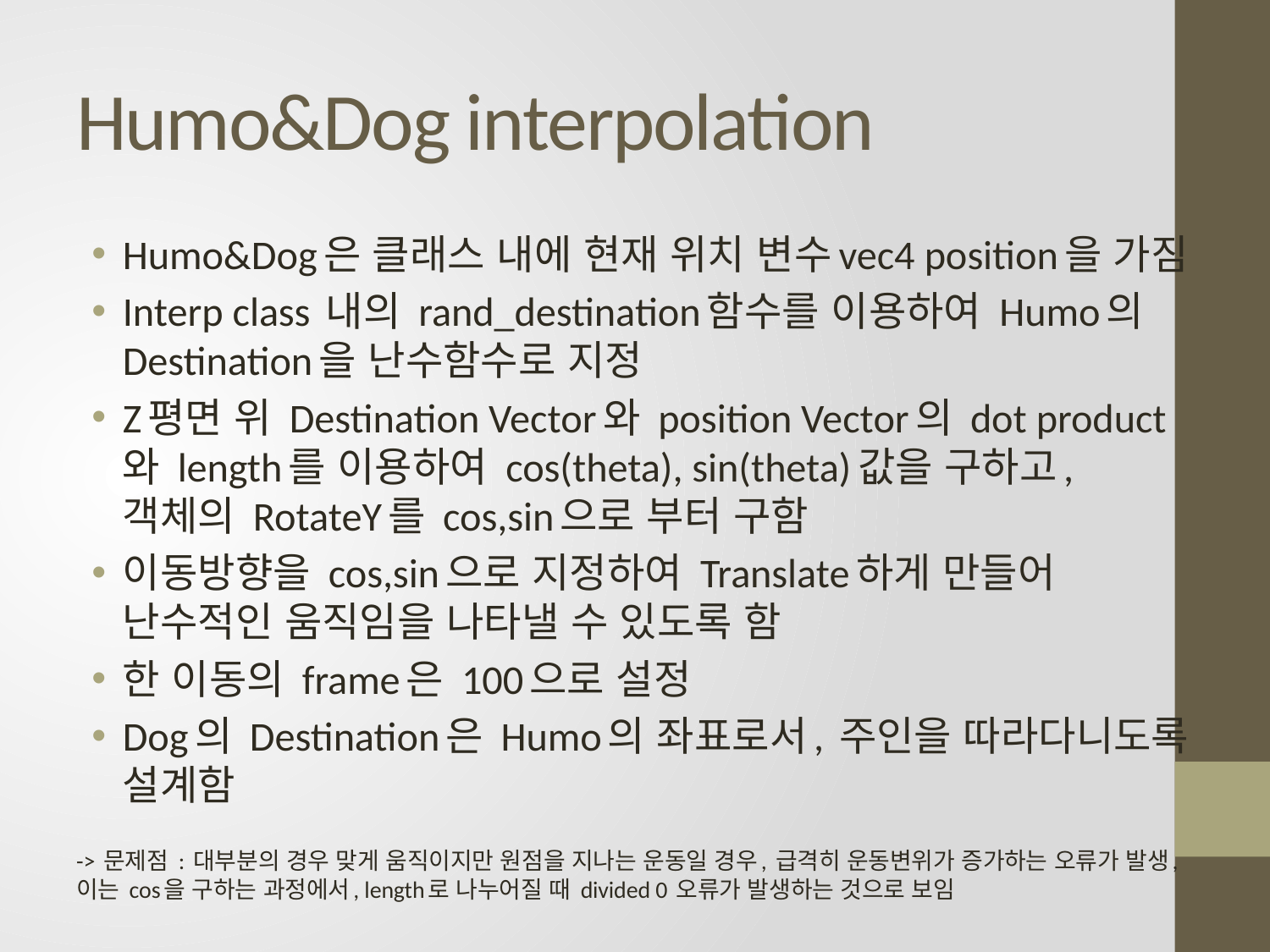

# Humo&Dog interpolation
Humo&Dog은 클래스 내에 현재 위치 변수vec4 position을 가짐
Interp class 내의 rand_destination함수를 이용하여 Humo의 Destination을 난수함수로 지정
Z평면 위 Destination Vector와 position Vector의 dot product와 length를 이용하여 cos(theta), sin(theta)값을 구하고, 객체의 RotateY를 cos,sin으로 부터 구함
이동방향을 cos,sin으로 지정하여 Translate하게 만들어 난수적인 움직임을 나타낼 수 있도록 함
한 이동의 frame은 100으로 설정
Dog의 Destination은 Humo의 좌표로서, 주인을 따라다니도록 설계함

-> 문제점 : 대부분의 경우 맞게 움직이지만 원점을 지나는 운동일 경우, 급격히 운동변위가 증가하는 오류가 발생, 이는 cos을 구하는 과정에서, length로 나누어질 때 divided 0 오류가 발생하는 것으로 보임